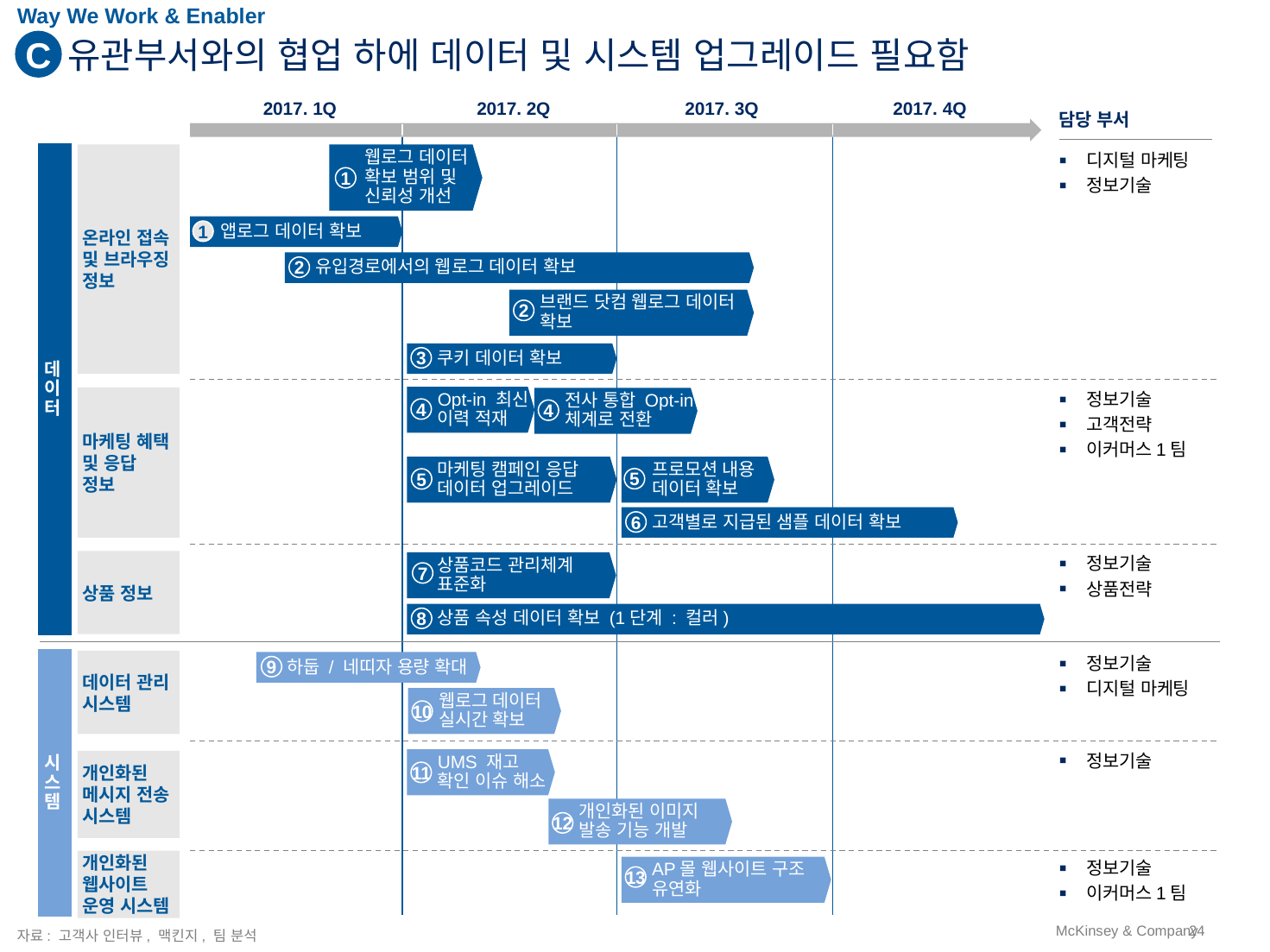

Way We Work & Enabler
C
# 유관부서와의 협업 하에 데이터 및 시스템 업그레이드 필요함
2017. 1Q
2017. 2Q
2017. 3Q
2017. 4Q
담당 부서

데이터
온라인 접속 및 브라우징 정보
웹로그 데이터 확보 범위 및 신뢰성 개선
디지털 마케팅
정보기술
1
앱로그 데이터 확보
1
유입경로에서의 웹로그 데이터 확보
2
브랜드 닷컴 웹로그 데이터 확보
2
쿠키 데이터 확보
3
Opt-in 최신 이력 적재
마케팅 혜택 및 응답 정보
전사 통합 Opt-in 체계로 전환
정보기술
고객전략
이커머스1팀
4
4
마케팅 캠페인 응답 데이터 업그레이드
프로모션 내용 데이터 확보
5
5
고객별로 지급된 샘플 데이터 확보
6
상품 정보
상품코드 관리체계 표준화
정보기술
상품전략
7
상품 속성 데이터 확보 (1단계 : 컬러)
8
시스템
데이터 관리 시스템
하둡 / 네띠자 용량 확대
정보기술
디지털 마케팅
9
웹로그 데이터 실시간 확보
10
UMS 재고 확인 이슈 해소
정보기술
개인화된 메시지 전송 시스템
11
개인화된 이미지 발송 기능 개발
12
개인화된 웹사이트 운영 시스템
AP몰 웹사이트 구조 유연화
정보기술
이커머스1팀
13
자료: 고객사 인터뷰, 맥킨지, 팀 분석